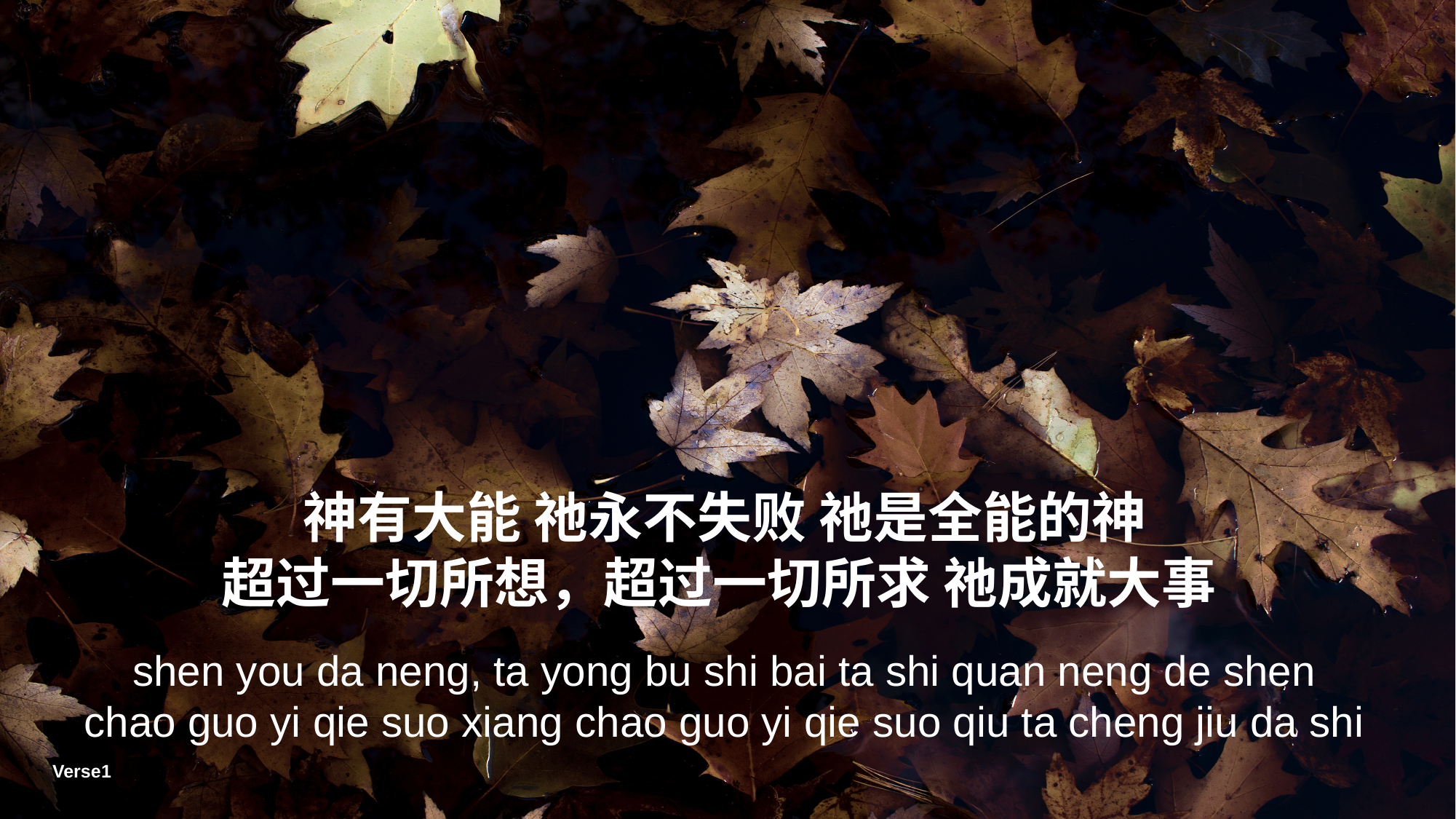

神有大能 祂永不失败 祂是全能的神
超过一切所想，超过一切所求 祂成就大事

shen you da neng, ta yong bu shi bai ta shi quan neng de shen
chao guo yi qie suo xiang chao guo yi qie suo qiu ta cheng jiu da shi
Verse1